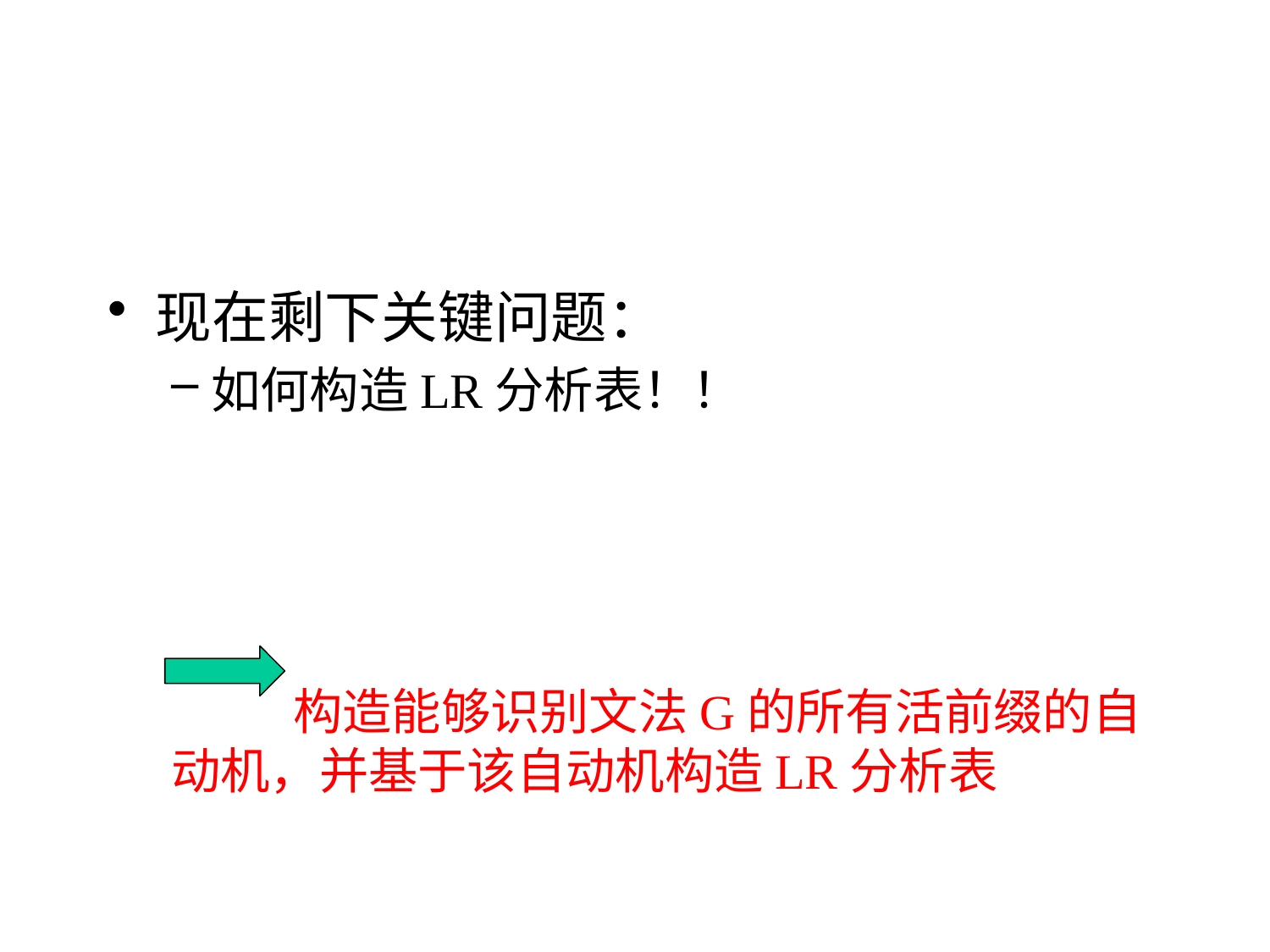

#
现在剩下关键问题：
如何构造LR分析表！！

          构造能够识别文法G的所有活前缀的自动机，并基于该自动机构造LR分析表